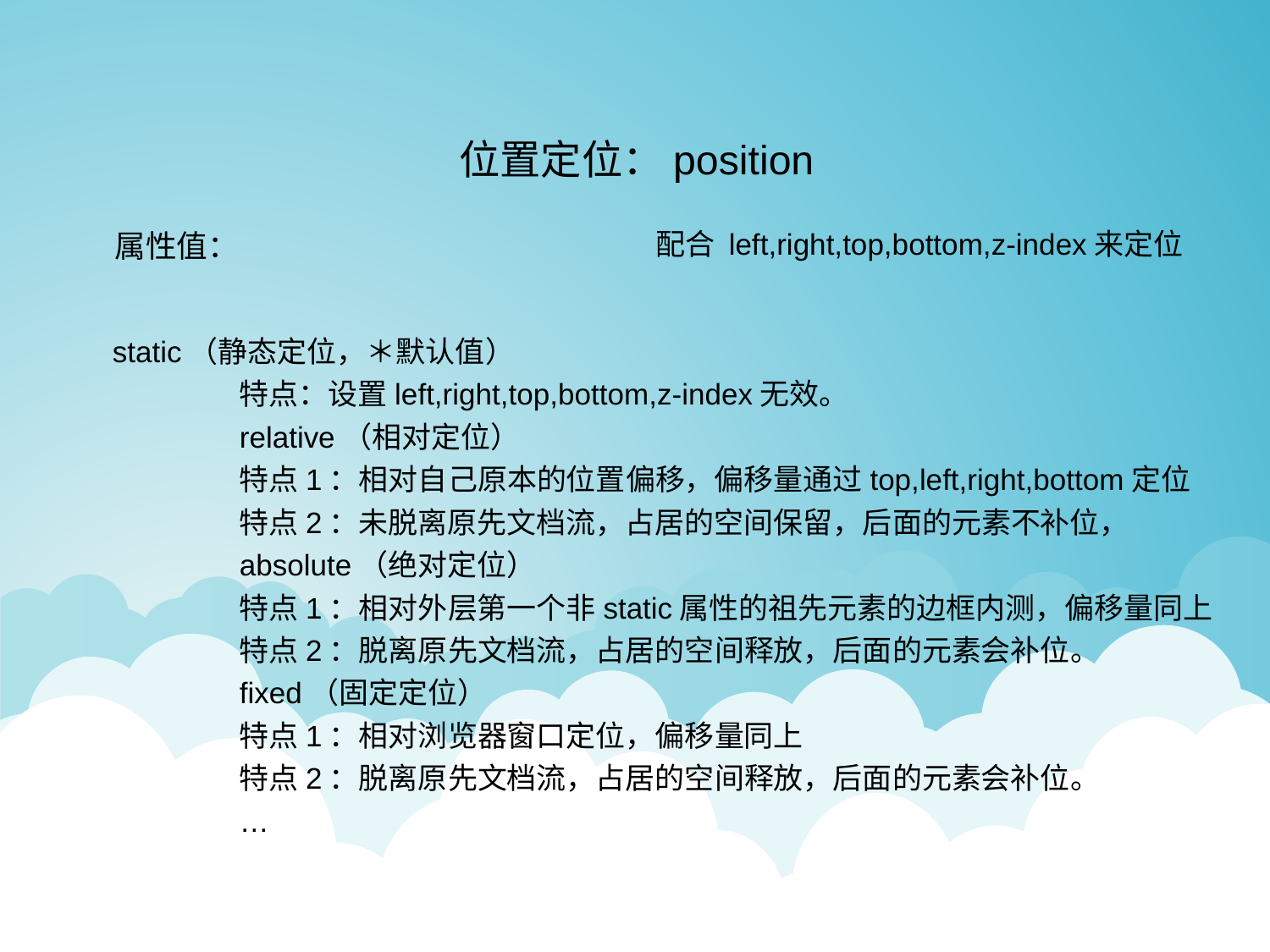

位置定位：position
配合 left,right,top,bottom,z-index来定位
属性值：
static（静态定位，＊默认值）
特点：设置left,right,top,bottom,z-index无效。
relative（相对定位）
特点1：相对自己原本的位置偏移，偏移量通过top,left,right,bottom定位
特点2：未脱离原先文档流，占居的空间保留，后面的元素不补位，
absolute（绝对定位）
特点1：相对外层第一个非static属性的祖先元素的边框内测，偏移量同上
特点2：脱离原先文档流，占居的空间释放，后面的元素会补位。
fixed（固定定位）
特点1：相对浏览器窗口定位，偏移量同上
特点2：脱离原先文档流，占居的空间释放，后面的元素会补位。
…